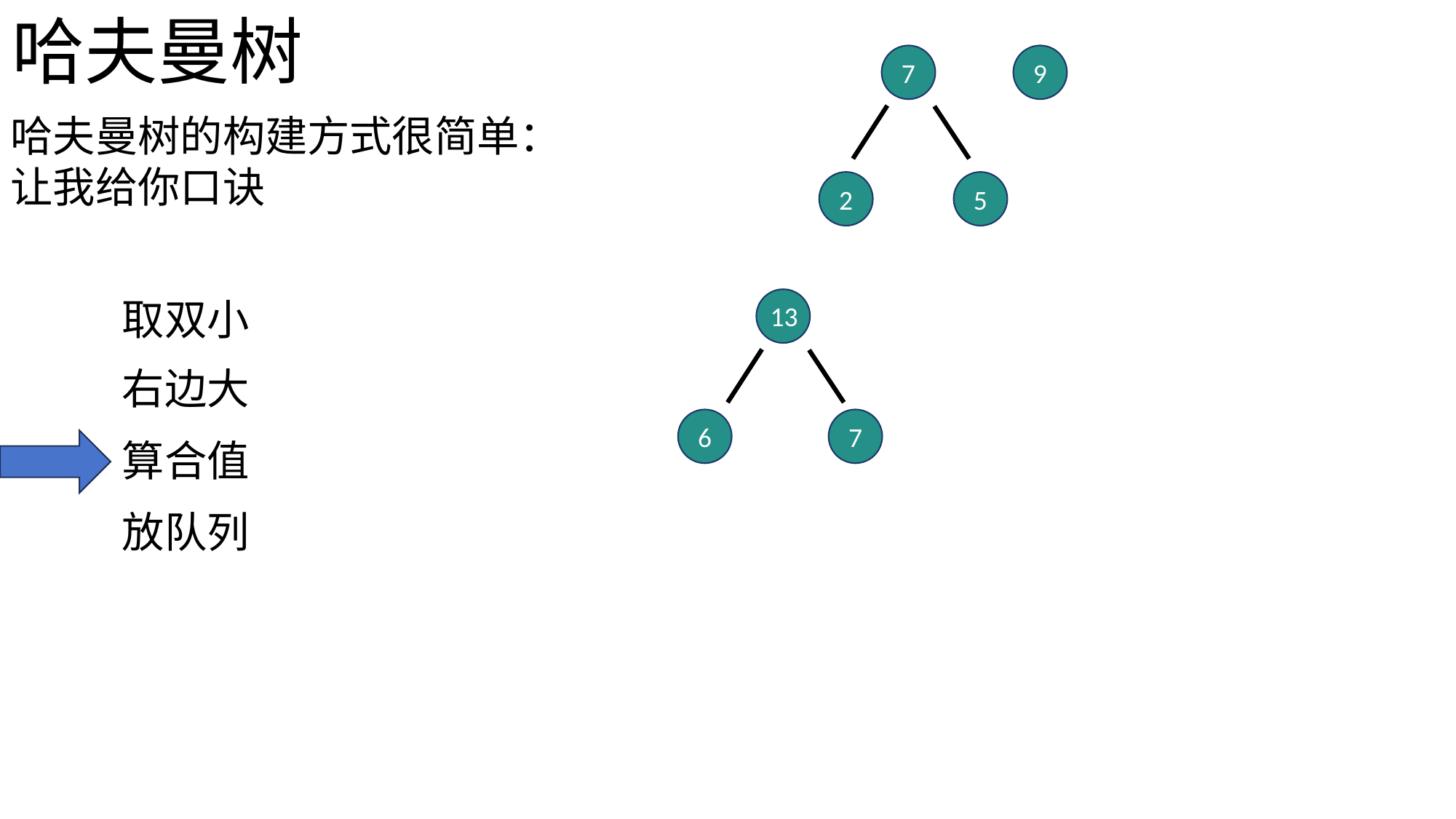

哈夫曼树
7
9
哈夫曼树的构建方式很简单：让我给你口诀
2
5
取双小

13
右边大
6
7
算合值

放队列